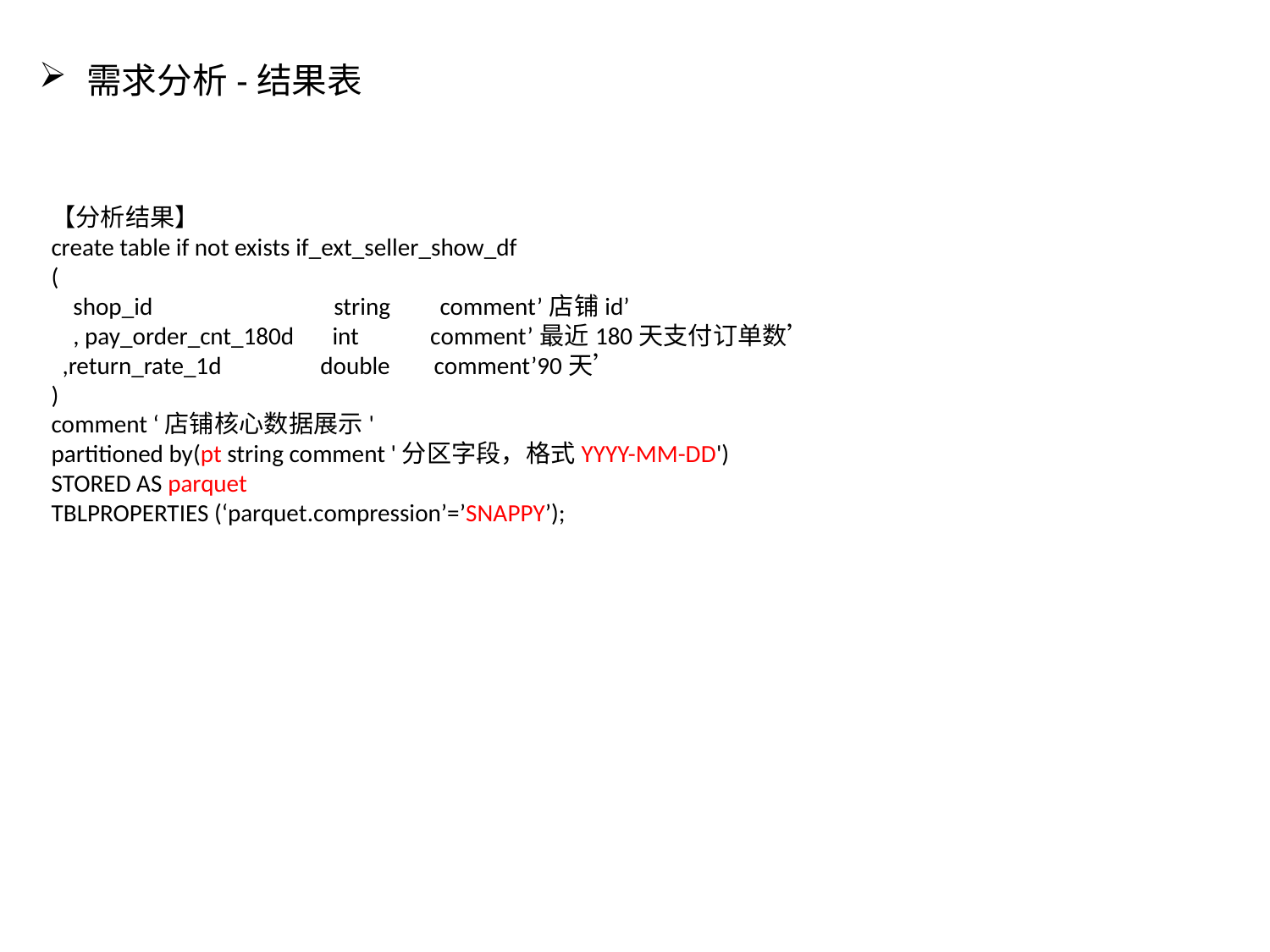

需求分析-结果表
【分析结果】
create table if not exists if_ext_seller_show_df
(
    shop_id                                 string         comment’店铺id’
    , pay_order_cnt_180d       int             comment’最近180天支付订单数’
  ,return_rate_1d                  double        comment’90天’
)
comment ‘店铺核心数据展示'
partitioned by(pt string comment '分区字段，格式YYYY-MM-DD')
STORED AS parquet
TBLPROPERTIES (‘parquet.compression’=’SNAPPY’);